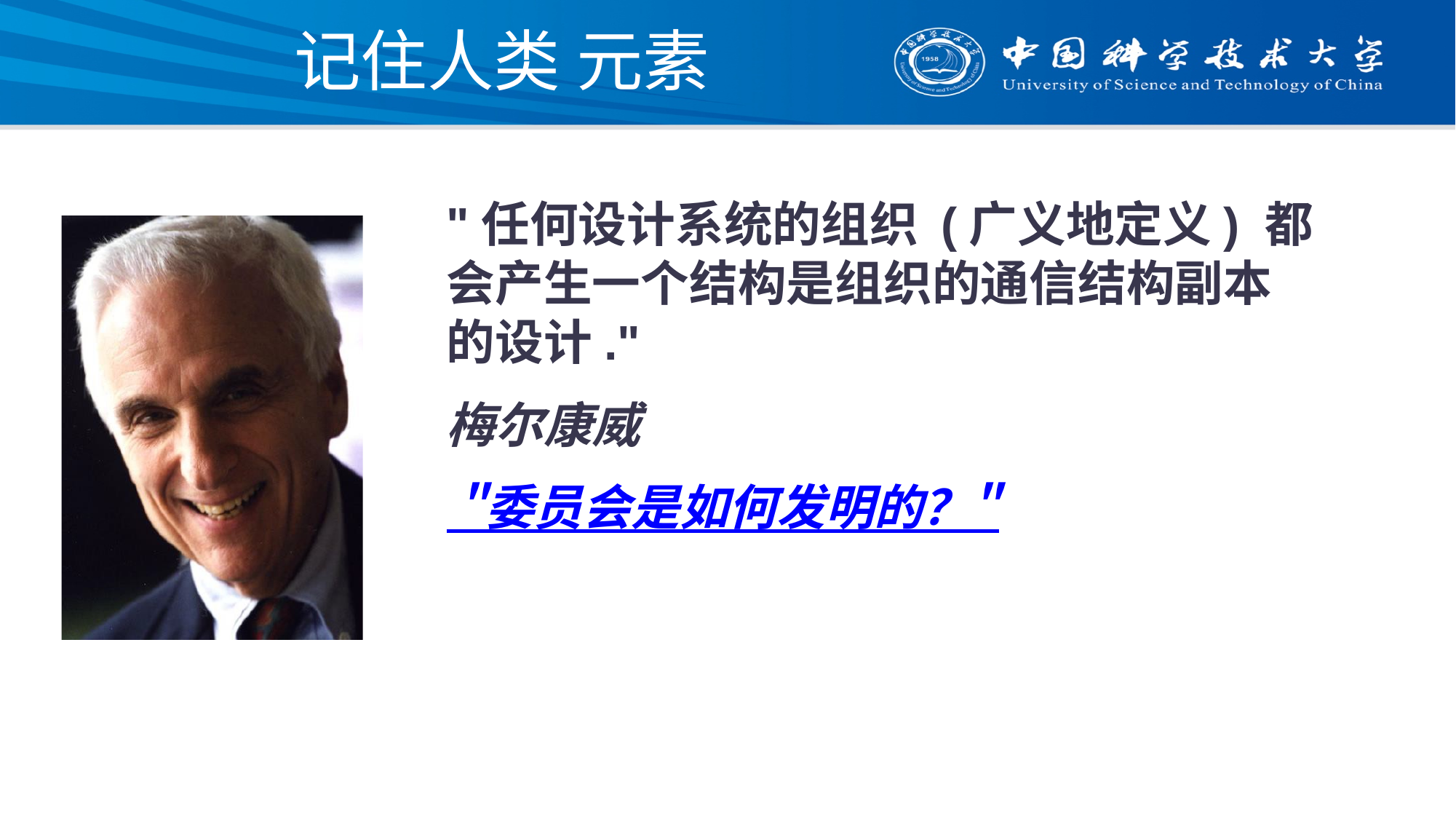

# 记住人类 元素
"任何设计系统的组织 (广义地定义) 都会产生一个结构是组织的通信结构副本的设计."
梅尔康威
 "委员会是如何发明的？"